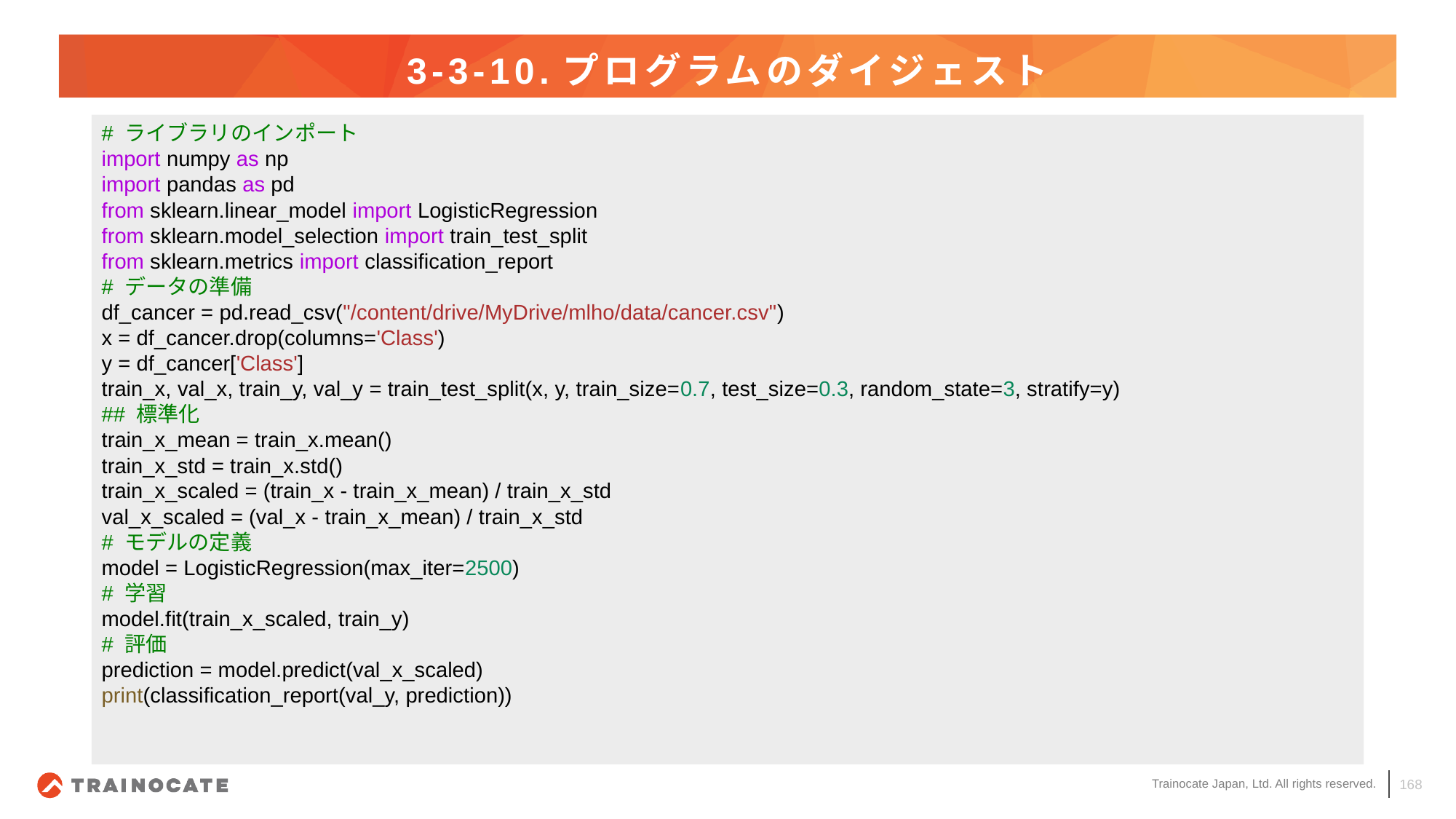

# 3-3-10.プログラムのダイジェスト
# ライブラリのインポート
import numpy as np
import pandas as pd
from sklearn.linear_model import LogisticRegression
from sklearn.model_selection import train_test_split
from sklearn.metrics import classification_report
# データの準備
df_cancer = pd.read_csv("/content/drive/MyDrive/mlho/data/cancer.csv")
x = df_cancer.drop(columns='Class')
y = df_cancer['Class']
train_x, val_x, train_y, val_y = train_test_split(x, y, train_size=0.7, test_size=0.3, random_state=3, stratify=y)
## 標準化
train_x_mean = train_x.mean()
train_x_std = train_x.std()
train_x_scaled = (train_x - train_x_mean) / train_x_std
val_x_scaled = (val_x - train_x_mean) / train_x_std
# モデルの定義
model = LogisticRegression(max_iter=2500)
# 学習
model.fit(train_x_scaled, train_y)
# 評価
prediction = model.predict(val_x_scaled)
print(classification_report(val_y, prediction))
168